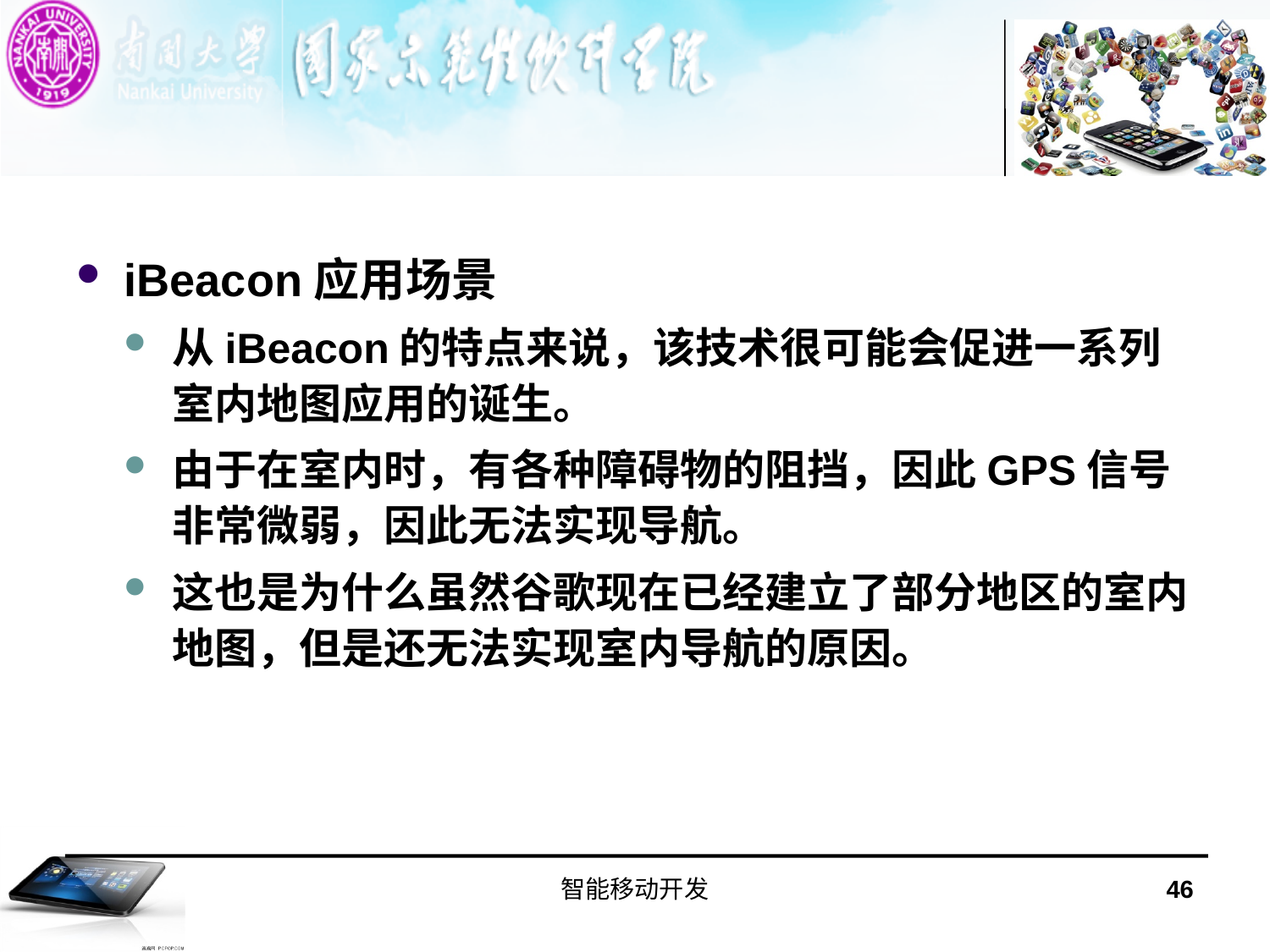

#
iBeacon应用场景
从iBeacon的特点来说，该技术很可能会促进一系列室内地图应用的诞生。
由于在室内时，有各种障碍物的阻挡，因此GPS信号非常微弱，因此无法实现导航。
这也是为什么虽然谷歌现在已经建立了部分地区的室内地图，但是还无法实现室内导航的原因。
智能移动开发
46